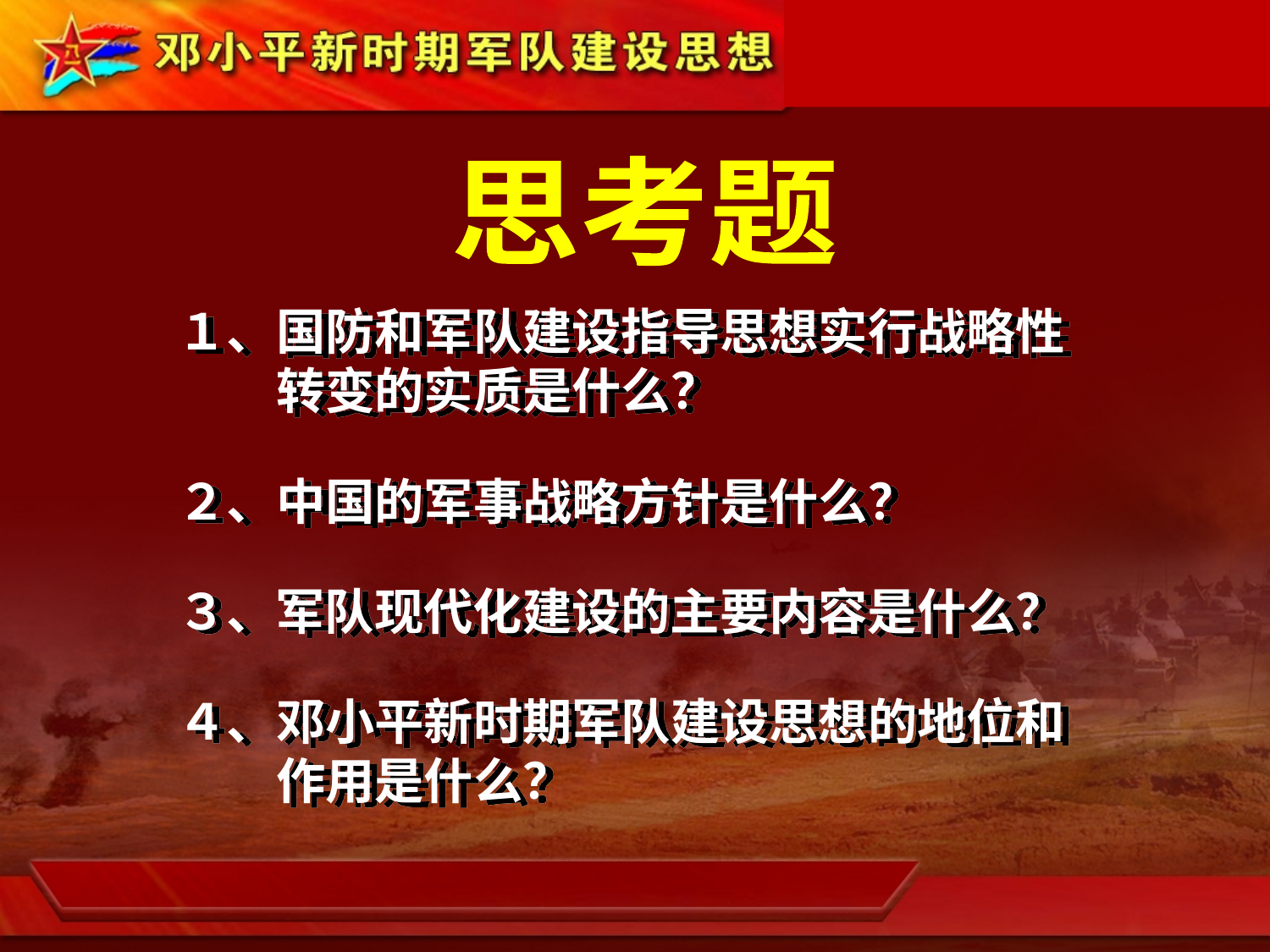

思考题
１、国防和军队建设指导思想实行战略性
　　转变的实质是什么？
２、中国的军事战略方针是什么？
３、军队现代化建设的主要内容是什么？
４、邓小平新时期军队建设思想的地位和
　　作用是什么？